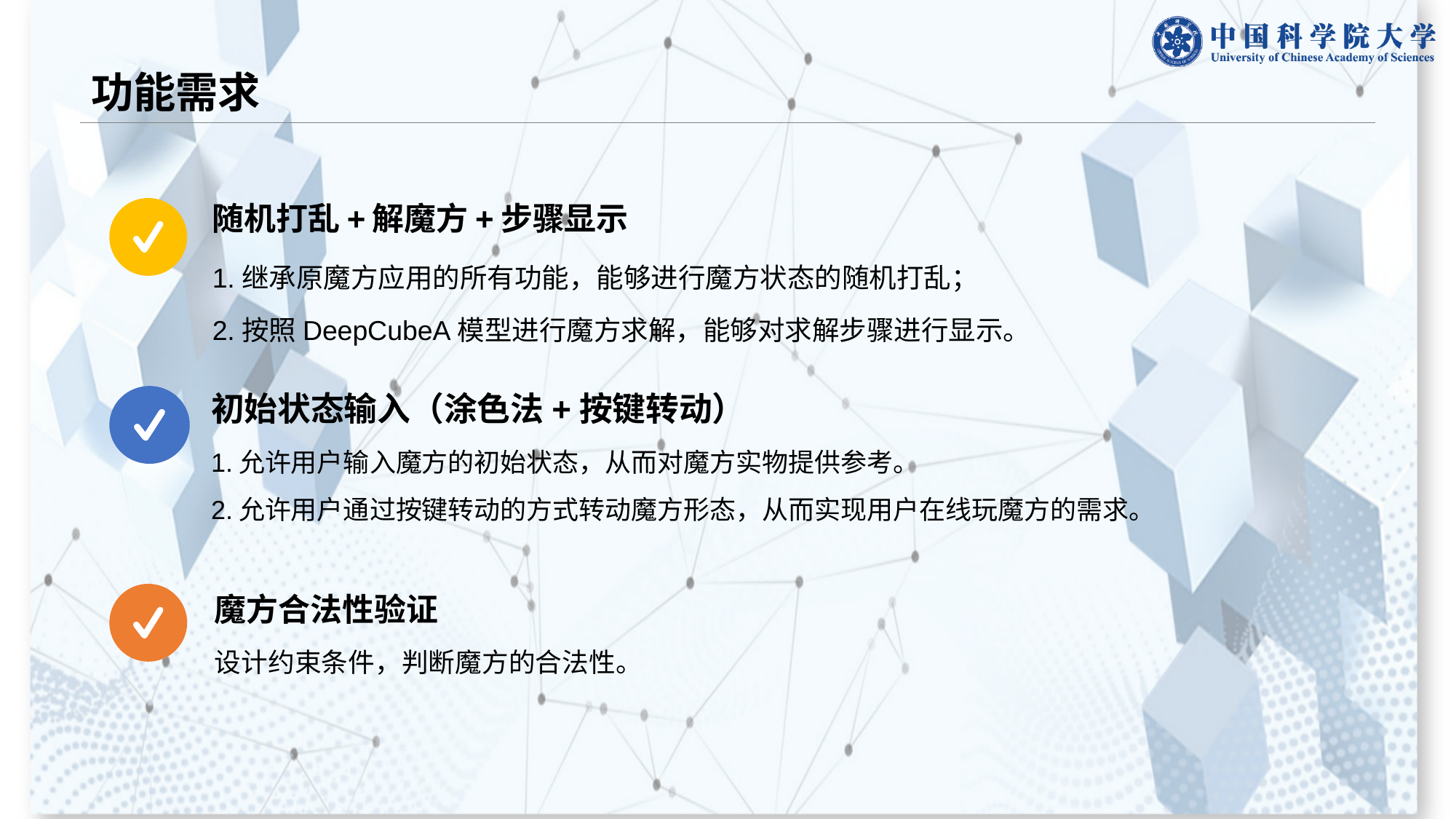

# 功能需求
随机打乱+解魔方+步骤显示

1.继承原魔方应用的所有功能，能够进行魔方状态的随机打乱；
2.按照DeepCubeA模型进行魔方求解，能够对求解步骤进行显示。
初始状态输入（涂色法+按键转动）

1.允许用户输入魔方的初始状态，从而对魔方实物提供参考。
2.允许用户通过按键转动的方式转动魔方形态，从而实现用户在线玩魔方的需求。

魔方合法性验证
设计约束条件，判断魔方的合法性。